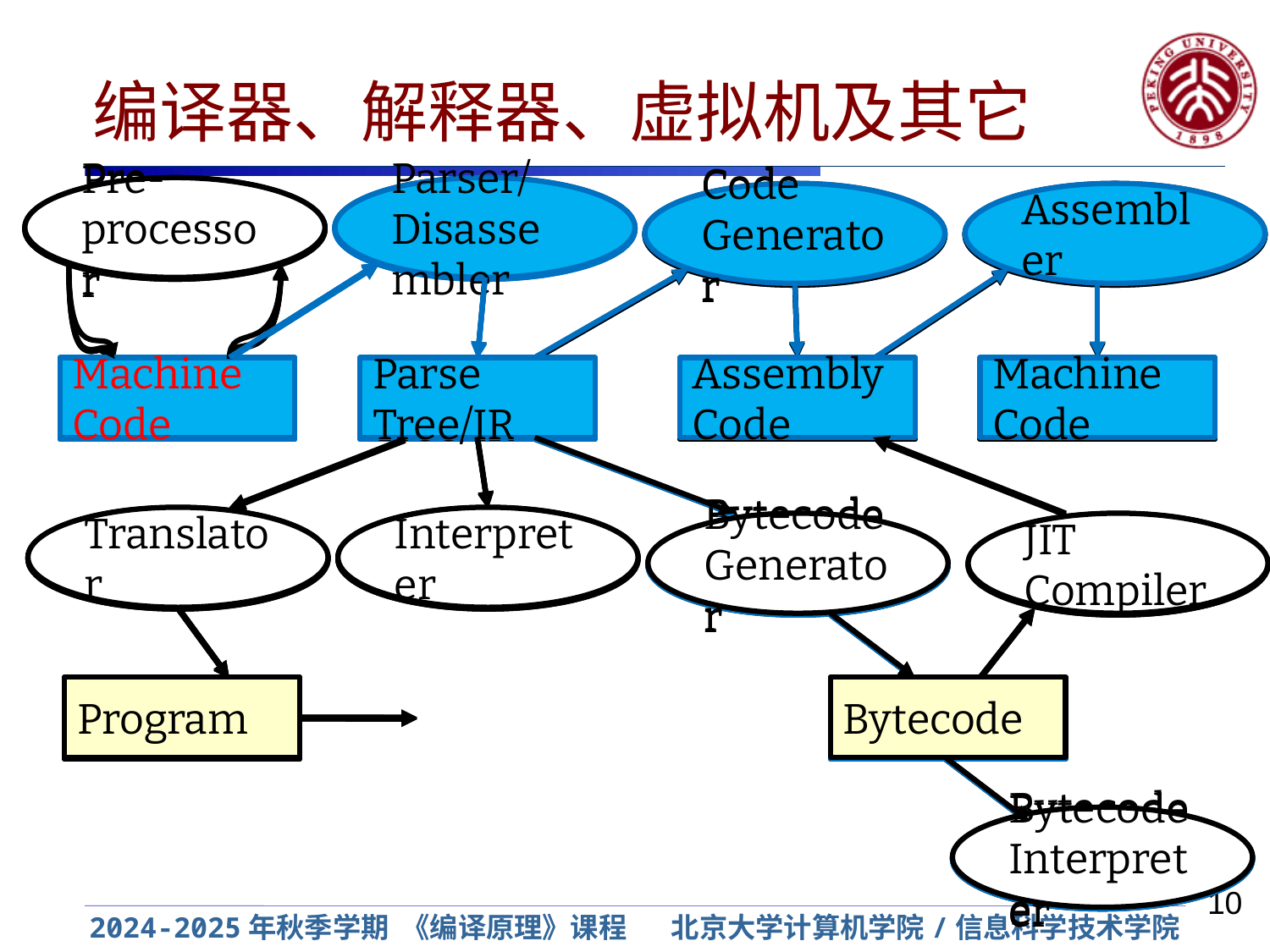

# 编译器、解释器、虚拟机及其它
Pre-processor
Parser/
Disassembler
Pre-processor
Parser
Pre-processor
Pre-processor
Parser
Parser
Code
Generator
Assembler
Code
Generator
Assembler
Code
Generator
Code
Generator
Assembler
Assembler
Machine Code
Parse Tree/IR
Assembly Code
Machine Code
Program
Parse Tree/IR
Assembly Code
Machine Code
Program
Program
Parse Tree/IR
Parse Tree/IR
Assembly Code
Assembly Code
Machine Code
Machine Code
Translator
Interpreter
Translator
Interpreter
Translator
Translator
Interpreter
Interpreter
Bytecode
Generator
JIT Compiler
Bytecode
Generator
JIT Compiler
Bytecode
Generator
Bytecode
Generator
JIT Compiler
JIT Compiler
Program
Bytecode
Program
Bytecode
Program
Program
Bytecode
Bytecode
Bytecode
Interpreter
Bytecode
Interpreter
Bytecode
Interpreter
Bytecode
Interpreter